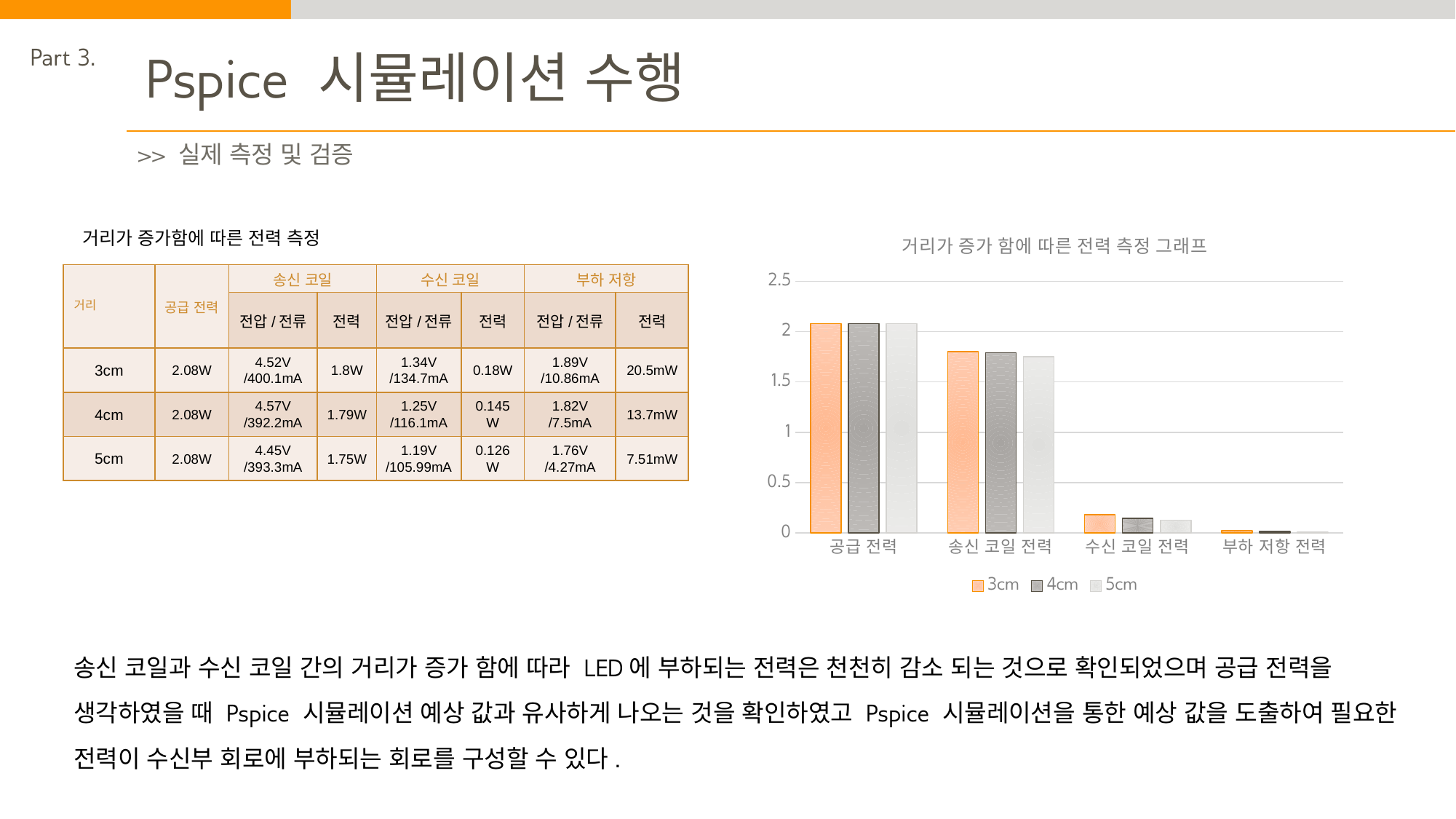

Part 3.
Pspice 시뮬레이션 수행
>> 실제 측정 및 검증

### Chart: 거리가 증가 함에 따른 전력 측정 그래프

| Category | 3cm | 4cm | 5cm |
|---|---|---|---|
| 공급 전력 | 2.08 | 2.08 | 2.08 |
| 송신 코일 전력 | 1.8 | 1.79 | 1.75 |
| 수신 코일 전력 | 0.18 | 0.145 | 0.126 |
| 부하 저항 전력 | 0.0205 | 0.0137 | 0.00751 |
거리가 증가함에 따른 전력 측정
| 거리 | 공급 전력 | 송신 코일 |  | 수신 코일 |  | 부하 저항 |  |
| --- | --- | --- | --- | --- | --- | --- | --- |
|  |  | 전압/전류 | 전력 | 전압/전류 | 전력 | 전압/전류 | 전력 |
| 3cm | 2.08W | 4.52V /400.1mA | 1.8W | 1.34V /134.7mA | 0.18W | 1.89V /10.86mA | 20.5mW |
| 4cm | 2.08W | 4.57V /392.2mA | 1.79W | 1.25V /116.1mA | 0.145W | 1.82V /7.5mA | 13.7mW |
| 5cm | 2.08W | 4.45V /393.3mA | 1.75W | 1.19V /105.99mA | 0.126W | 1.76V /4.27mA | 7.51mW |
송신 코일과 수신 코일 간의 거리가 증가 함에 따라 LED에 부하되는 전력은 천천히 감소 되는 것으로 확인되었으며 공급 전력을 생각하였을 때 Pspice 시뮬레이션 예상 값과 유사하게 나오는 것을 확인하였고 Pspice 시뮬레이션을 통한 예상 값을 도출하여 필요한 전력이 수신부 회로에 부하되는 회로를 구성할 수 있다.